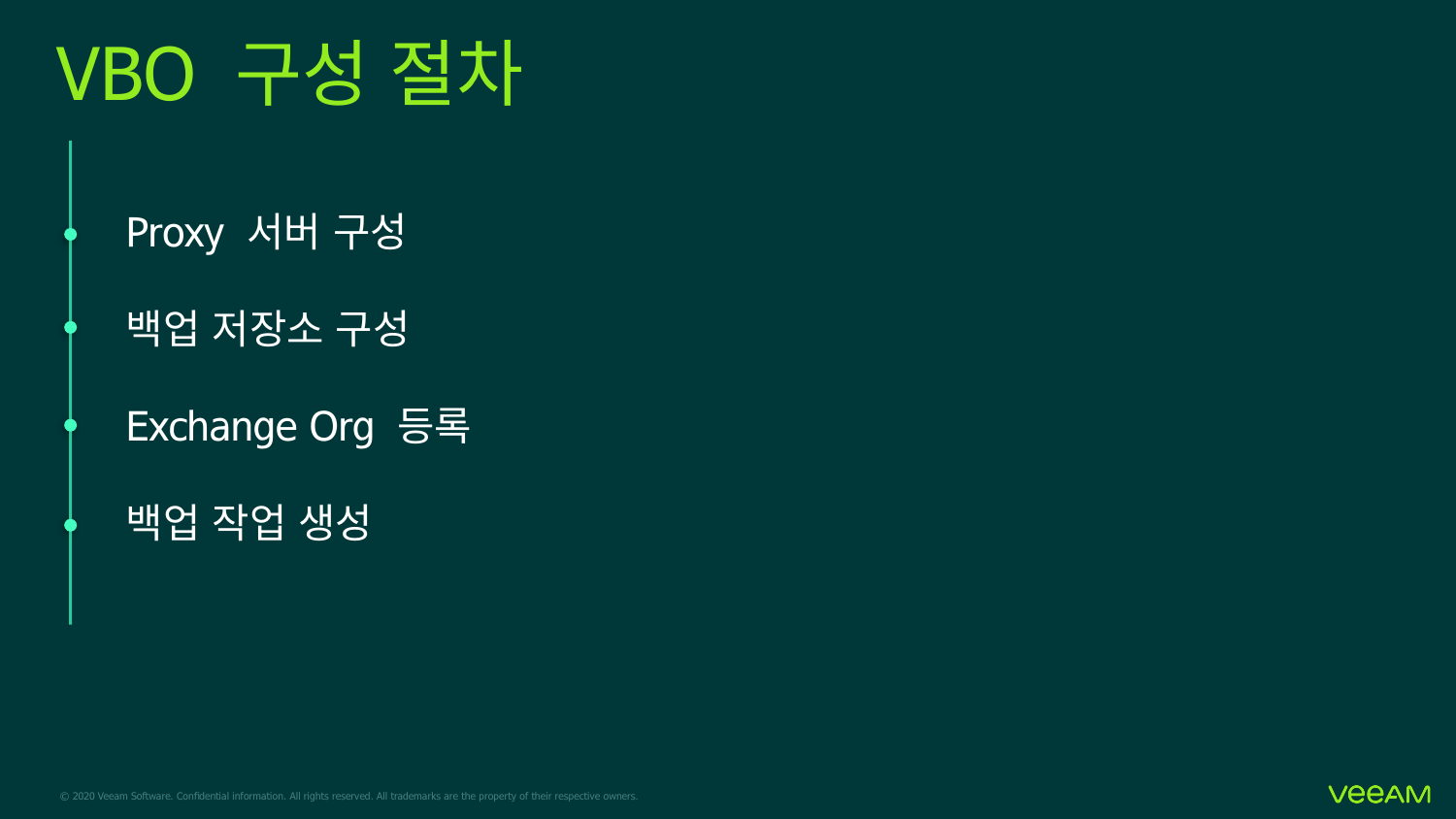

# VBO 구성 절차
Proxy 서버 구성

백업 저장소 구성

Exchange Org 등록

백업 작업 생성

Download
Guides & libraries